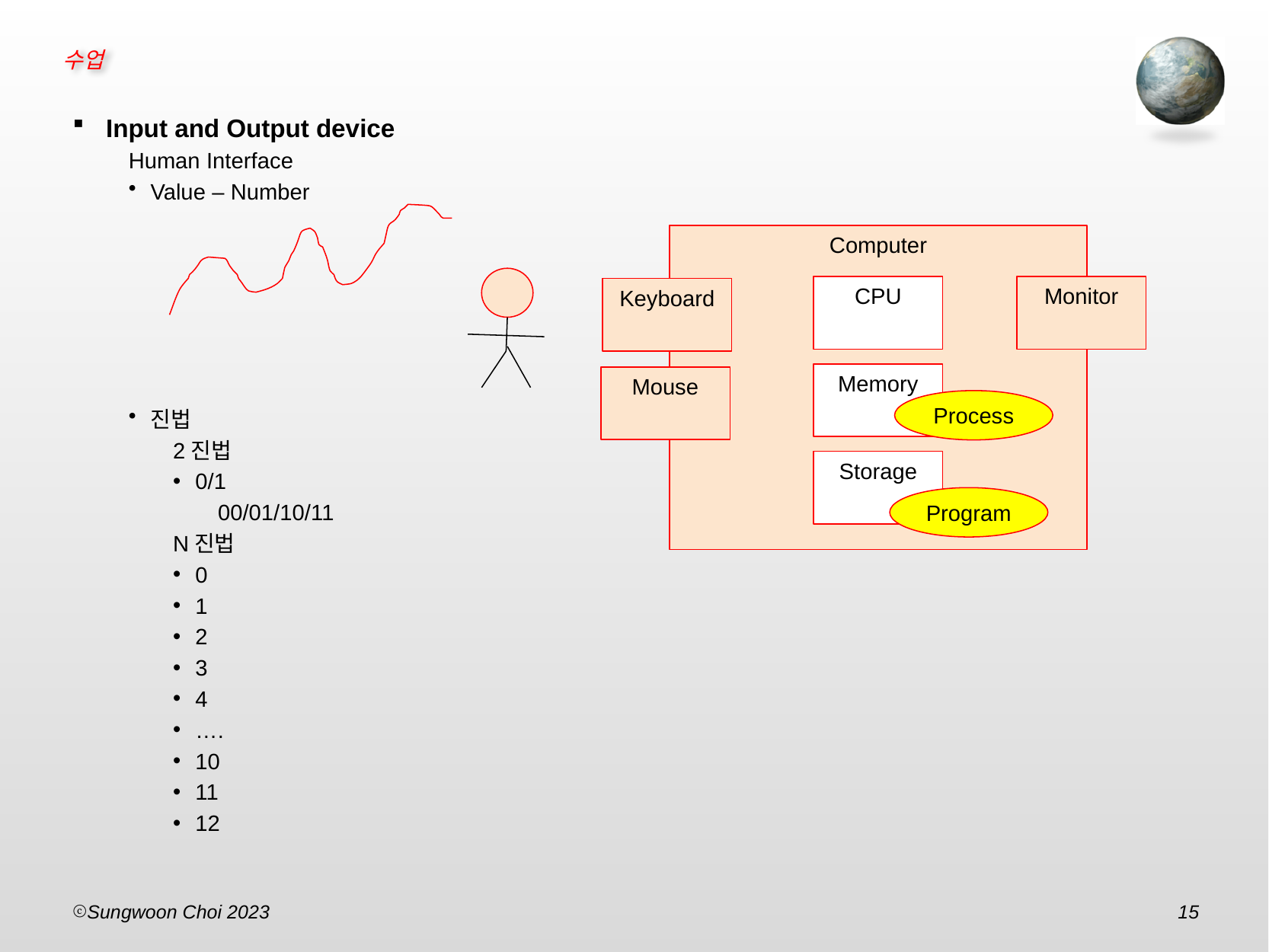

Input and Output device
Human Interface
Value – Number

진법
2진법
0/1
00/01/10/11
N진법
0
1
2
3
4
….
10
11
12

Computer

CPU
Monitor
Keyboard
Memory
Mouse
Process
Storage
Program
Sungwoon Choi 2023
15